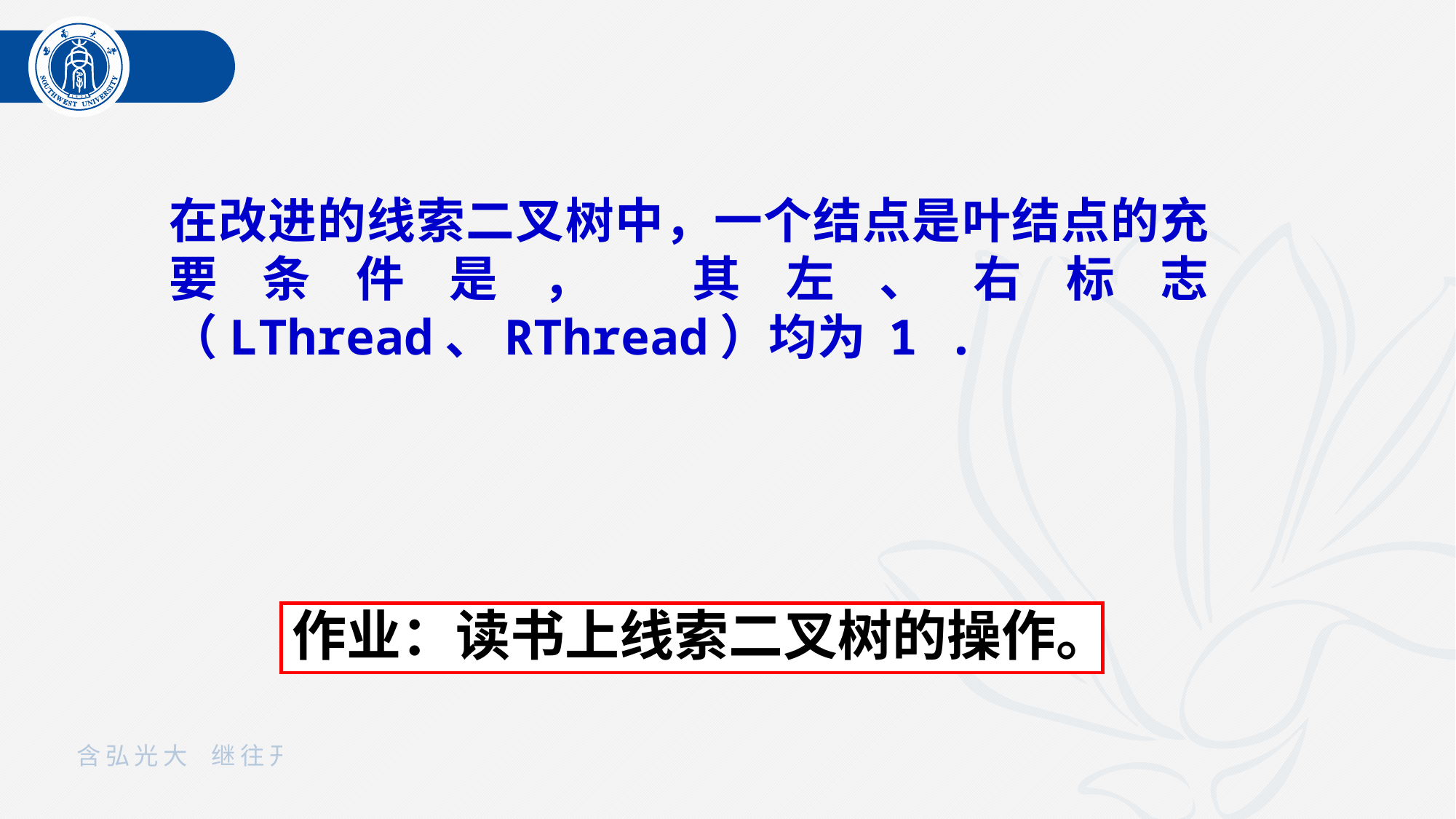

在改进的线索二叉树中，一个结点是叶结点的充要条件是， 其左、右标志（LThread、RThread）均为 1 .
作业：读书上线索二叉树的操作。